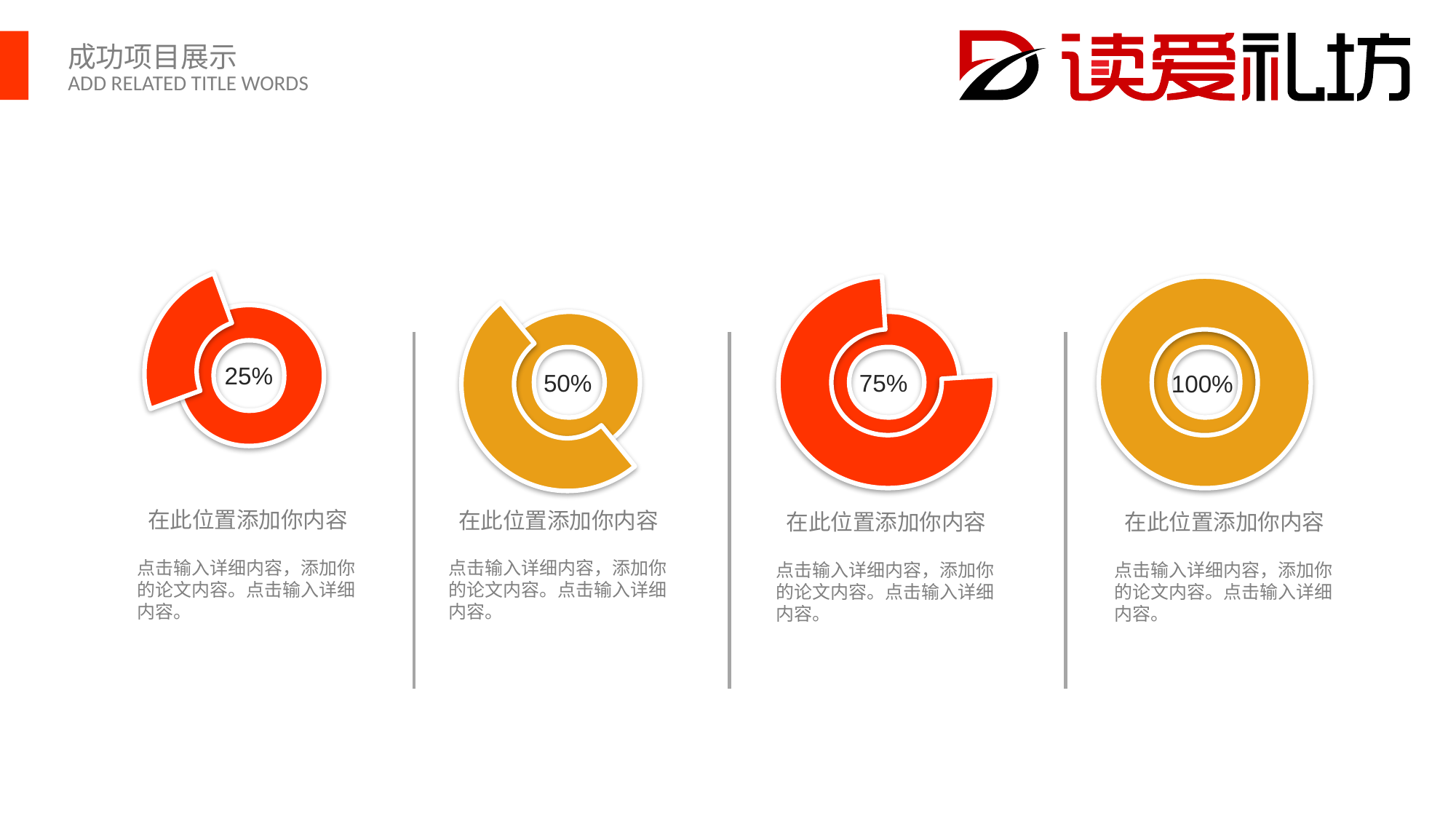

25%
50%
75%
100%
在此位置添加你内容
在此位置添加你内容
在此位置添加你内容
在此位置添加你内容
点击输入详细内容，添加你的论文内容。点击输入详细内容。
点击输入详细内容，添加你的论文内容。点击输入详细内容。
点击输入详细内容，添加你的论文内容。点击输入详细内容。
点击输入详细内容，添加你的论文内容。点击输入详细内容。